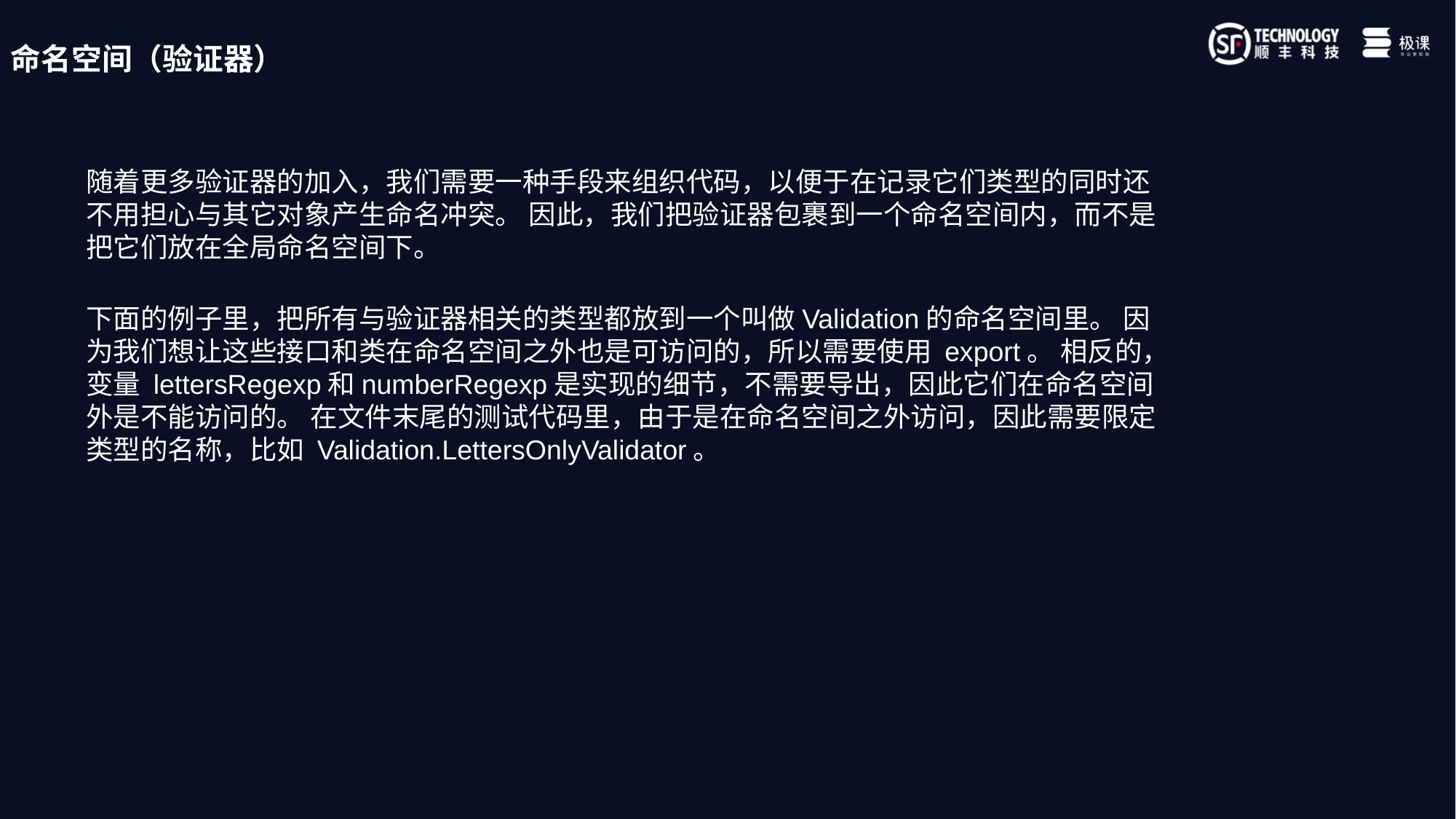

命名空间（验证器）
随着更多验证器的加入，我们需要一种手段来组织代码，以便于在记录它们类型的同时还不用担心与其它对象产生命名冲突。 因此，我们把验证器包裹到一个命名空间内，而不是把它们放在全局命名空间下。

下面的例子里，把所有与验证器相关的类型都放到一个叫做Validation的命名空间里。 因为我们想让这些接口和类在命名空间之外也是可访问的，所以需要使用 export。 相反的，变量 lettersRegexp和numberRegexp是实现的细节，不需要导出，因此它们在命名空间外是不能访问的。 在文件末尾的测试代码里，由于是在命名空间之外访问，因此需要限定类型的名称，比如 Validation.LettersOnlyValidator。